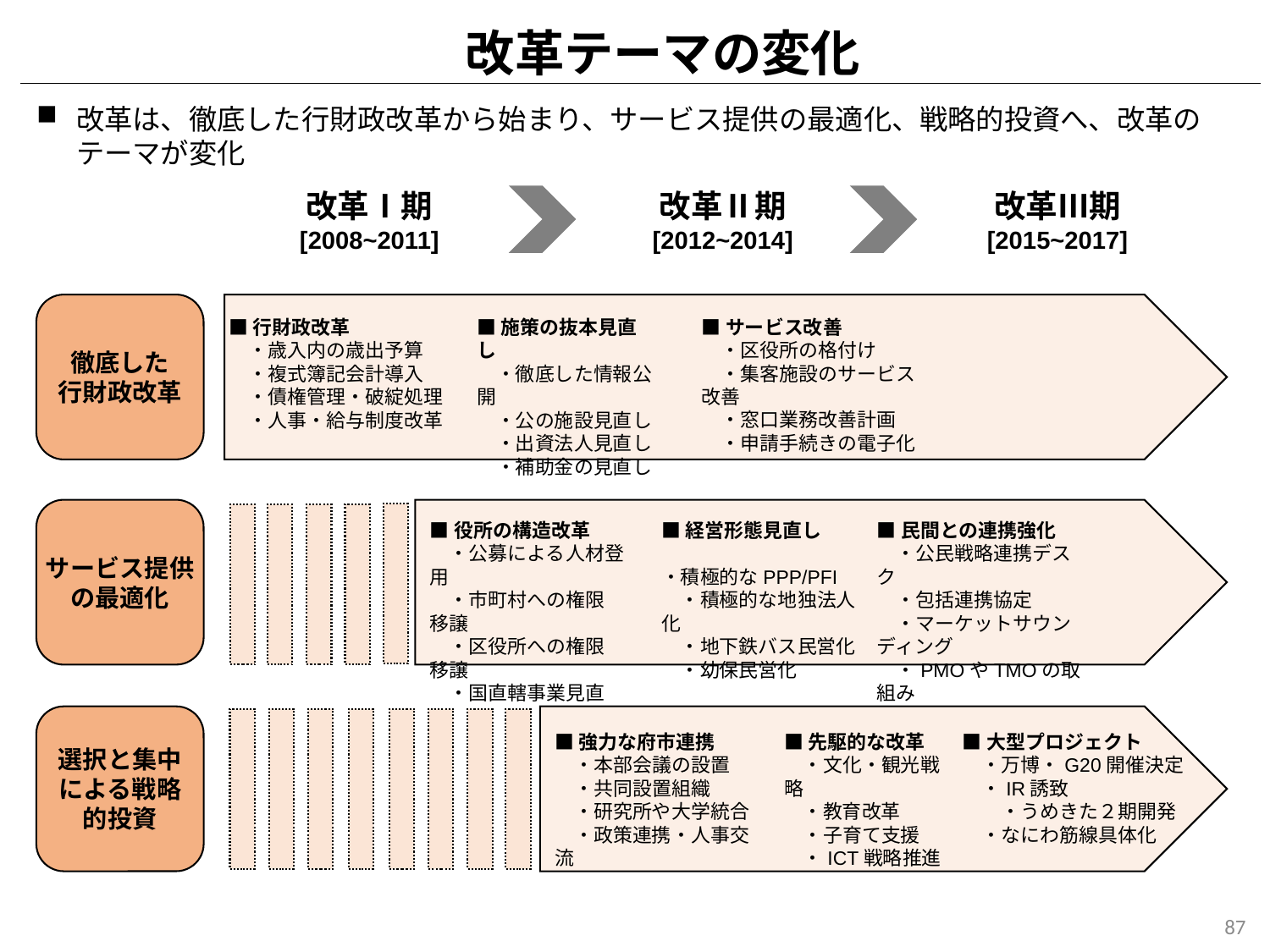

改革テーマの変化
改革は、徹底した行財政改革から始まり、サービス提供の最適化、戦略的投資へ、改革のテーマが変化
改革Ⅰ期
[2008~2011]
改革Ⅱ期
[2012~2014]
改革Ⅲ期
[2015~2017]

徹底した
行財政改革

■行財政改革
　・歳入内の歳出予算
　・複式簿記会計導入
　・債権管理・破綻処理
　・人事・給与制度改革
■施策の抜本見直し
　・徹底した情報公開
　・公の施設見直し
　・出資法人見直し
　・補助金の見直し
■サービス改善
　・区役所の格付け
　・集客施設のサービス改善
　・窓口業務改善計画
　・申請手続きの電子化
サービス提供
の最適化

■役所の構造改革
　・公募による人材登用
　・市町村への権限移譲
　・区役所への権限移譲
　・国直轄事業見直し
■経営形態見直し
　・積極的なPPP/PFI
　・積極的な地独法人化
　・地下鉄バス民営化
　・幼保民営化
■民間との連携強化
　・公民戦略連携デスク
　・包括連携協定
　・マーケットサウンディング
　・PMOやTMOの取組み
選択と集中による戦略的投資

■強力な府市連携
　・本部会議の設置
　・共同設置組織
　・研究所や大学統合
　・政策連携・人事交流
■先駆的な改革
　・文化・観光戦略
　・教育改革
　・子育て支援
　・ICT戦略推進
■大型プロジェクト
　・万博・G20開催決定
　・IR誘致
　　・うめきた２期開発
　・なにわ筋線具体化
87